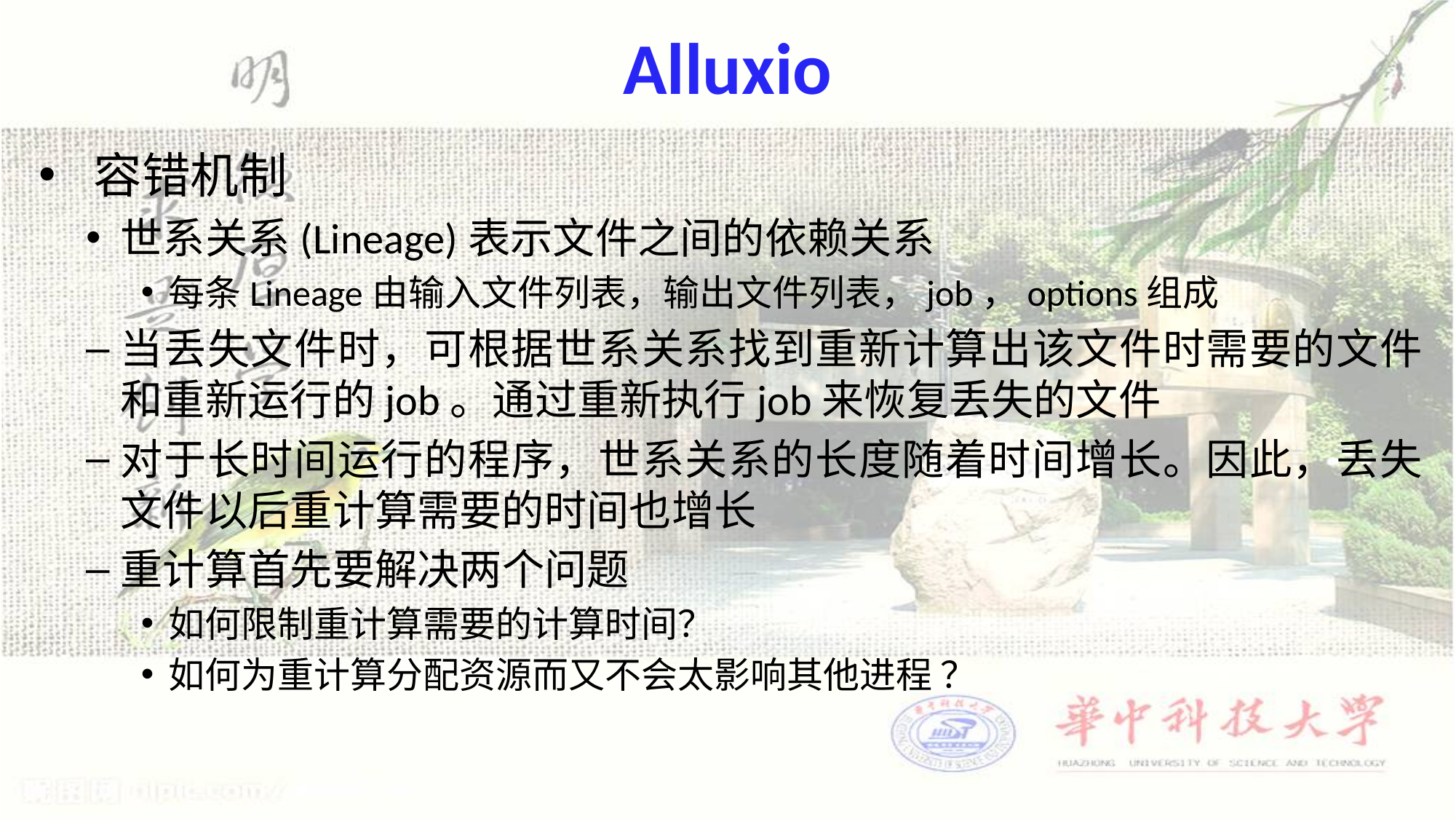

# Alluxio
容错机制
世系关系(Lineage)表示文件之间的依赖关系
每条Lineage由输入文件列表，输出文件列表，job，options组成
当丢失文件时，可根据世系关系找到重新计算出该文件时需要的文件和重新运行的job。通过重新执行job来恢复丢失的文件
对于长时间运行的程序，世系关系的长度随着时间增长。因此，丢失文件以后重计算需要的时间也增长
重计算首先要解决两个问题
如何限制重计算需要的计算时间？
如何为重计算分配资源而又不会太影响其他进程 ？